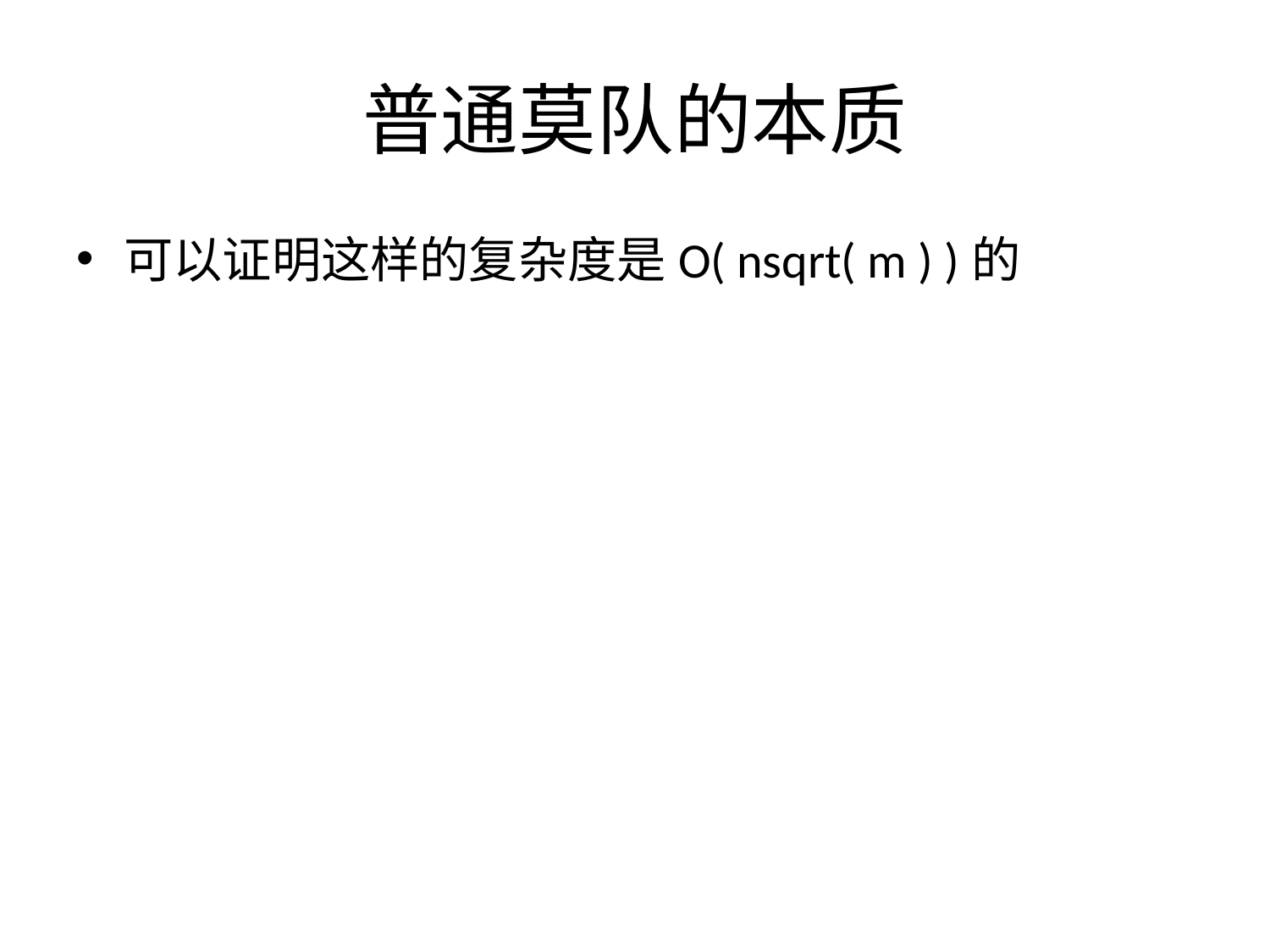

# 普通莫队的本质
可以证明这样的复杂度是O( nsqrt( m ) )的